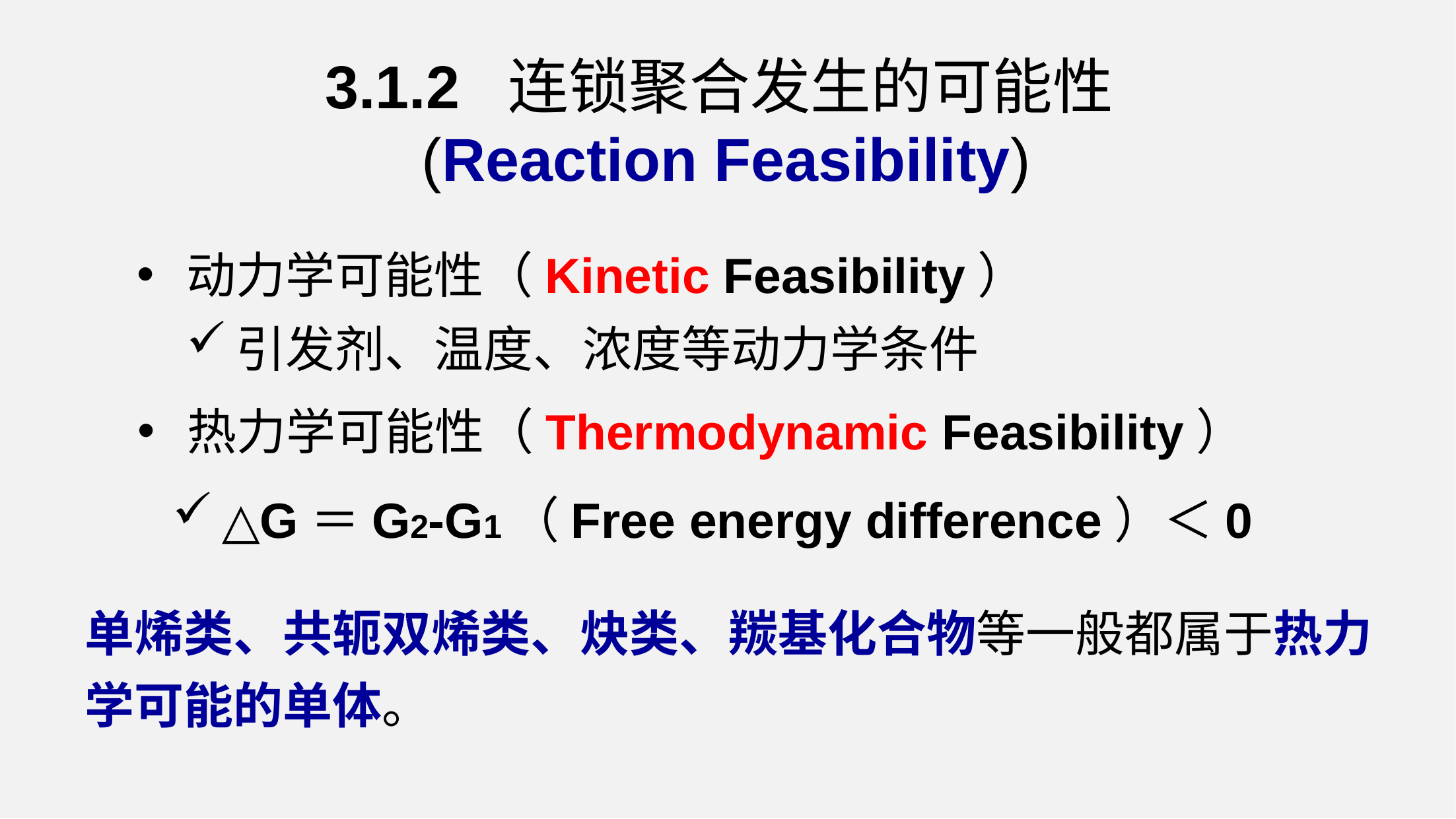

3.1.2  连锁聚合发生的可能性
(Reaction Feasibility)
动力学可能性（Kinetic Feasibility）

引发剂、温度、浓度等动力学条件
热力学可能性（Thermodynamic Feasibility）
△G＝G2-G1（Free energy difference）＜0
单烯类、共轭双烯类、炔类、羰基化合物等一般都属于热力学可能的单体。